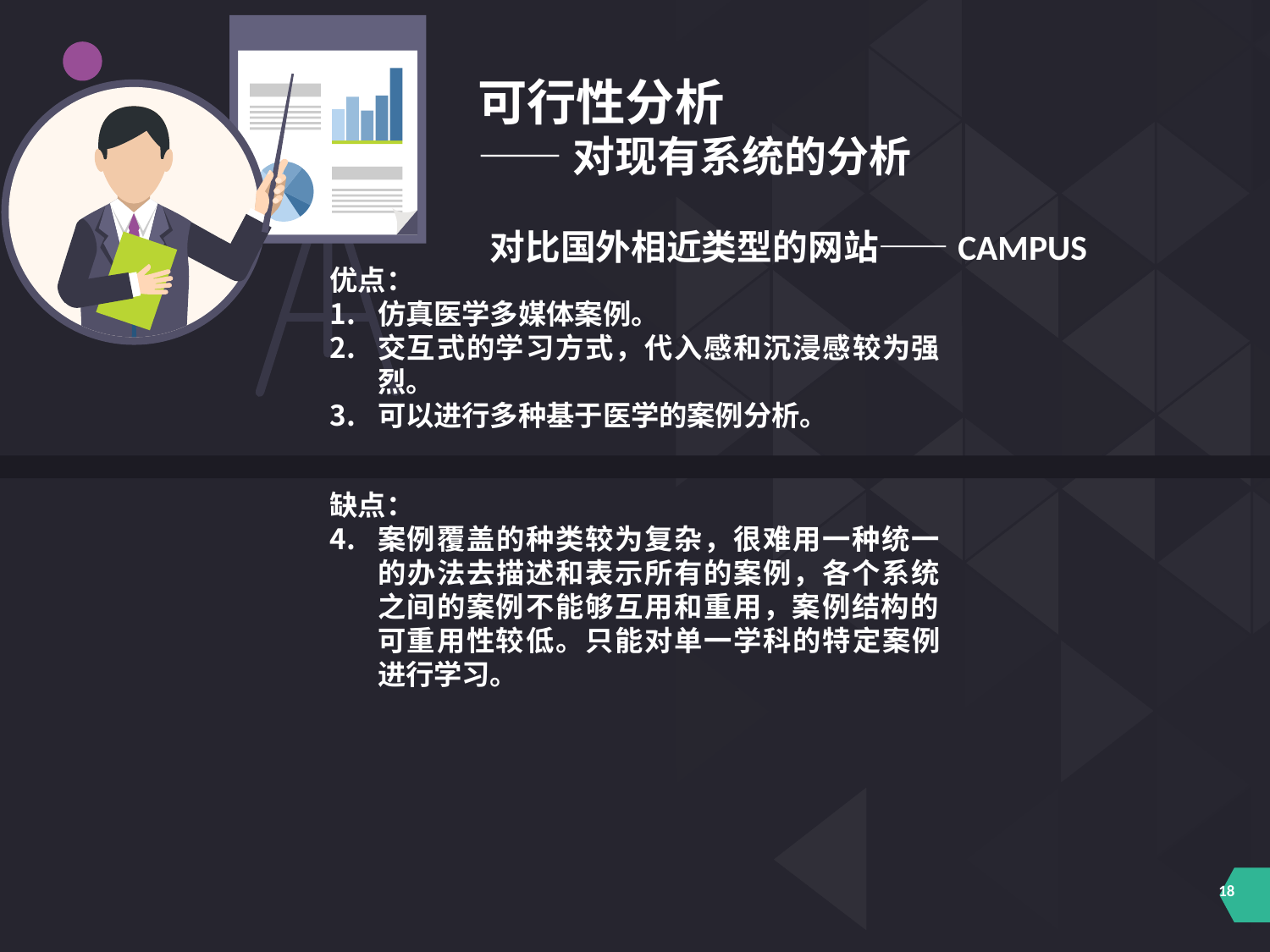

可行性分析
——对现有系统的分析

对比国外相近类型的网站——CAMPUS
优点：
仿真医学多媒体案例。
交互式的学习方式，代入感和沉浸感较为强烈。
可以进行多种基于医学的案例分析。

缺点：
案例覆盖的种类较为复杂，很难用一种统一的办法去描述和表示所有的案例，各个系统之间的案例不能够互用和重用，案例结构的可重用性较低。只能对单一学科的特定案例进行学习。